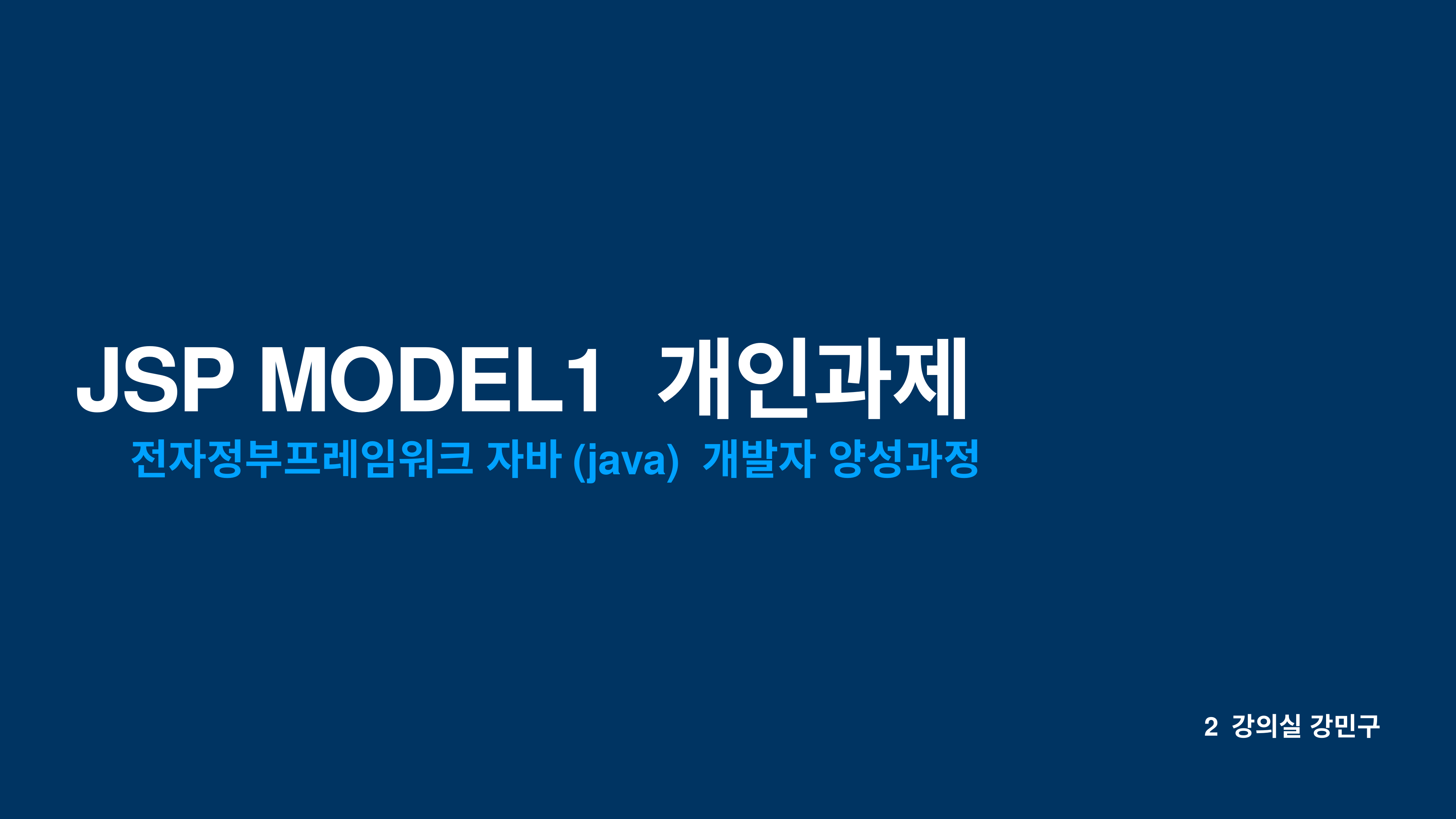

# JSP MODEL1 개인과제
전자정부프레임워크 자바(java) 개발자 양성과정
2 강의실 강민구